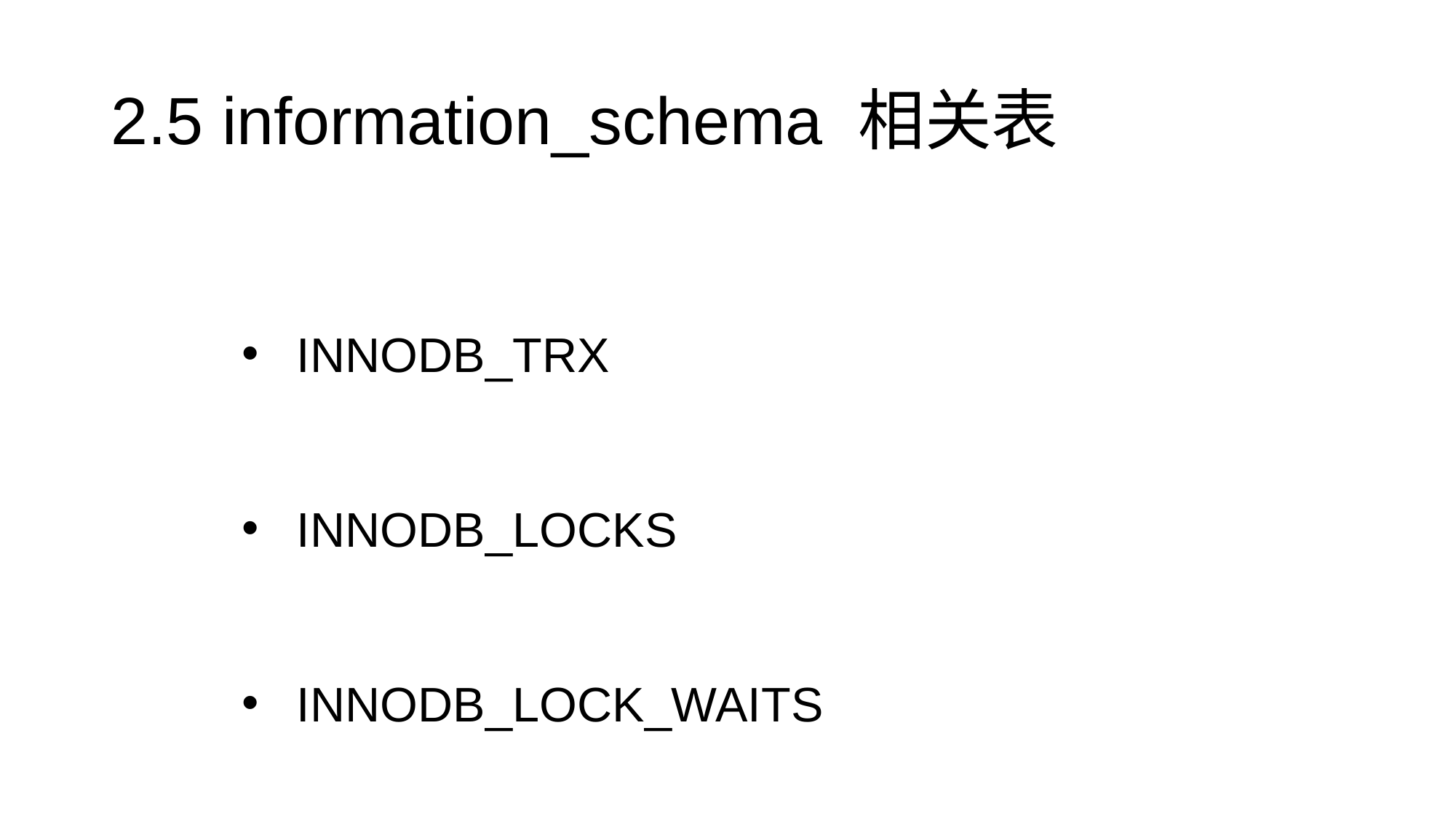

# 2.5 information_schema 相关表
INNODB_TRX
INNODB_LOCKS
INNODB_LOCK_WAITS